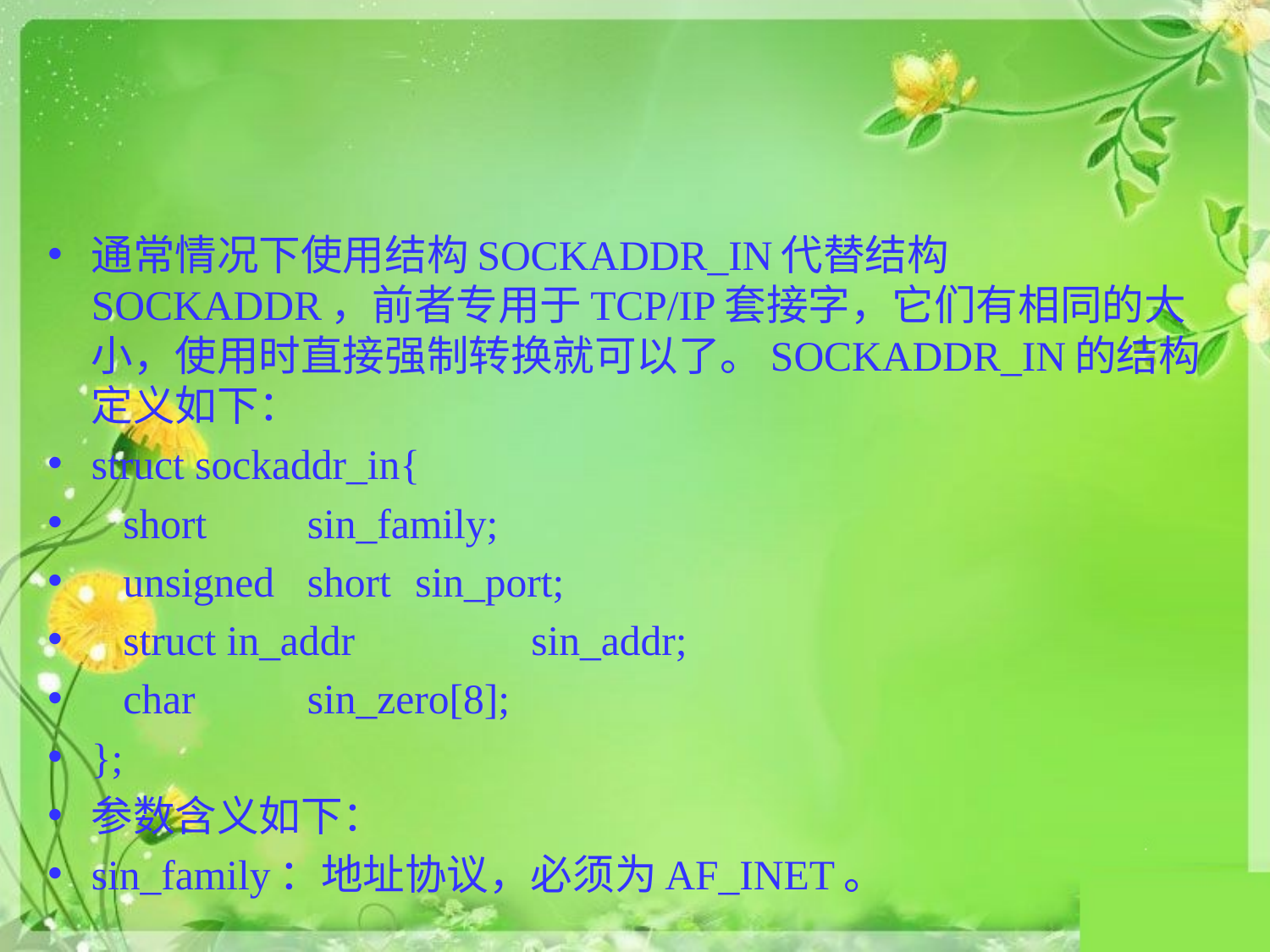

#
通常情况下使用结构SOCKADDR_IN代替结构SOCKADDR，前者专用于TCP/IP套接字，它们有相同的大小，使用时直接强制转换就可以了。SOCKADDR_IN的结构定义如下：
struct sockaddr_in{
   short 			sin_family;
   unsigned 	short 	sin_port;
   struct in_addr 	           sin_addr;
   char 			sin_zero[8];
};
参数含义如下：
sin_family：地址协议，必须为AF_INET。